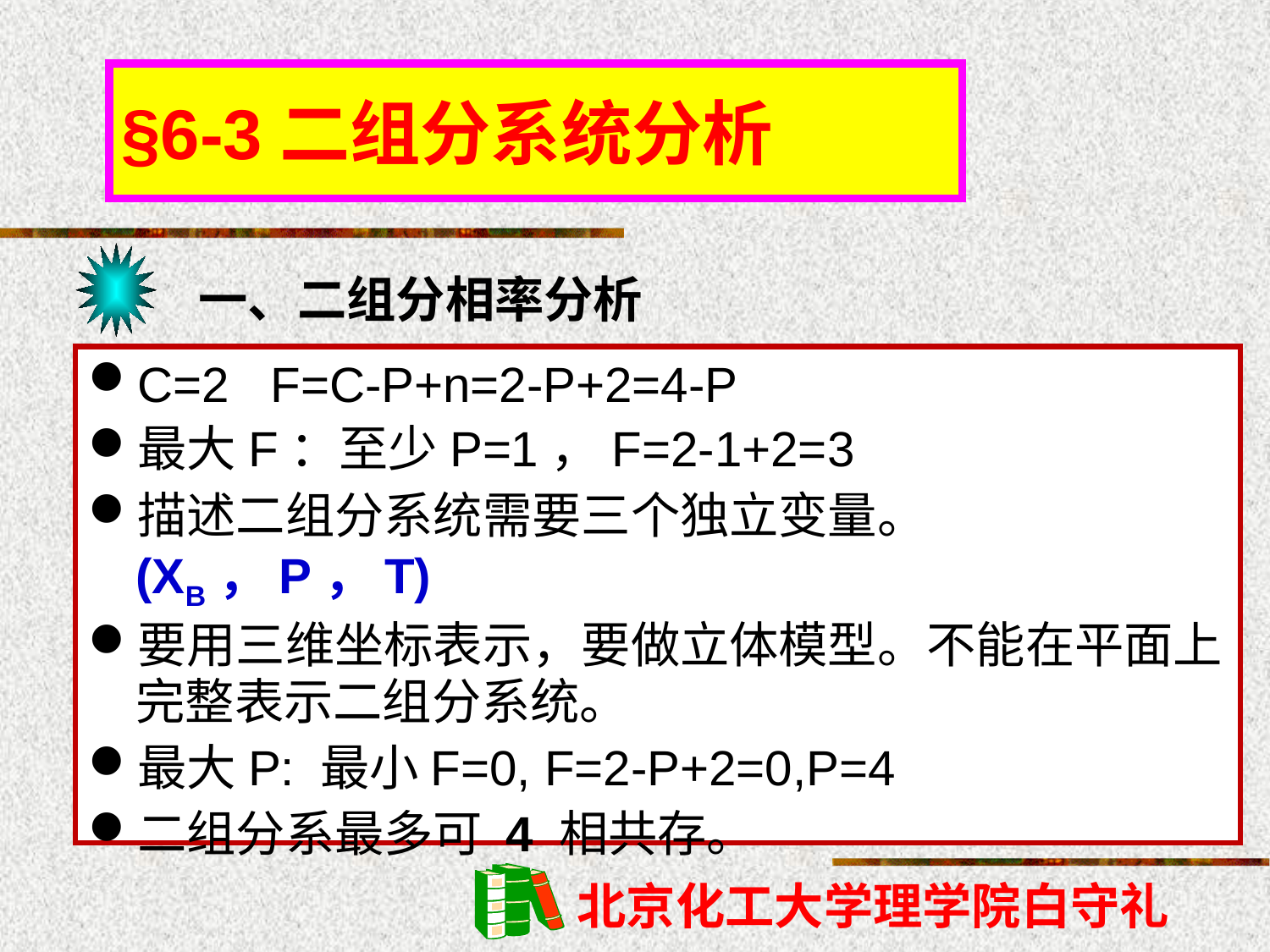

§6-3二组分系统分析

一、二组分相率分析
C=2   F=C-P+n=2-P+2=4-P
最大F：至少P=1，F=2-1+2=3
描述二组分系统需要三个独立变量。(XB，P，T)
要用三维坐标表示，要做立体模型。不能在平面上完整表示二组分系统。
最大P: 最小F=0, F=2-P+2=0,P=4
二组分系最多可 4 相共存。